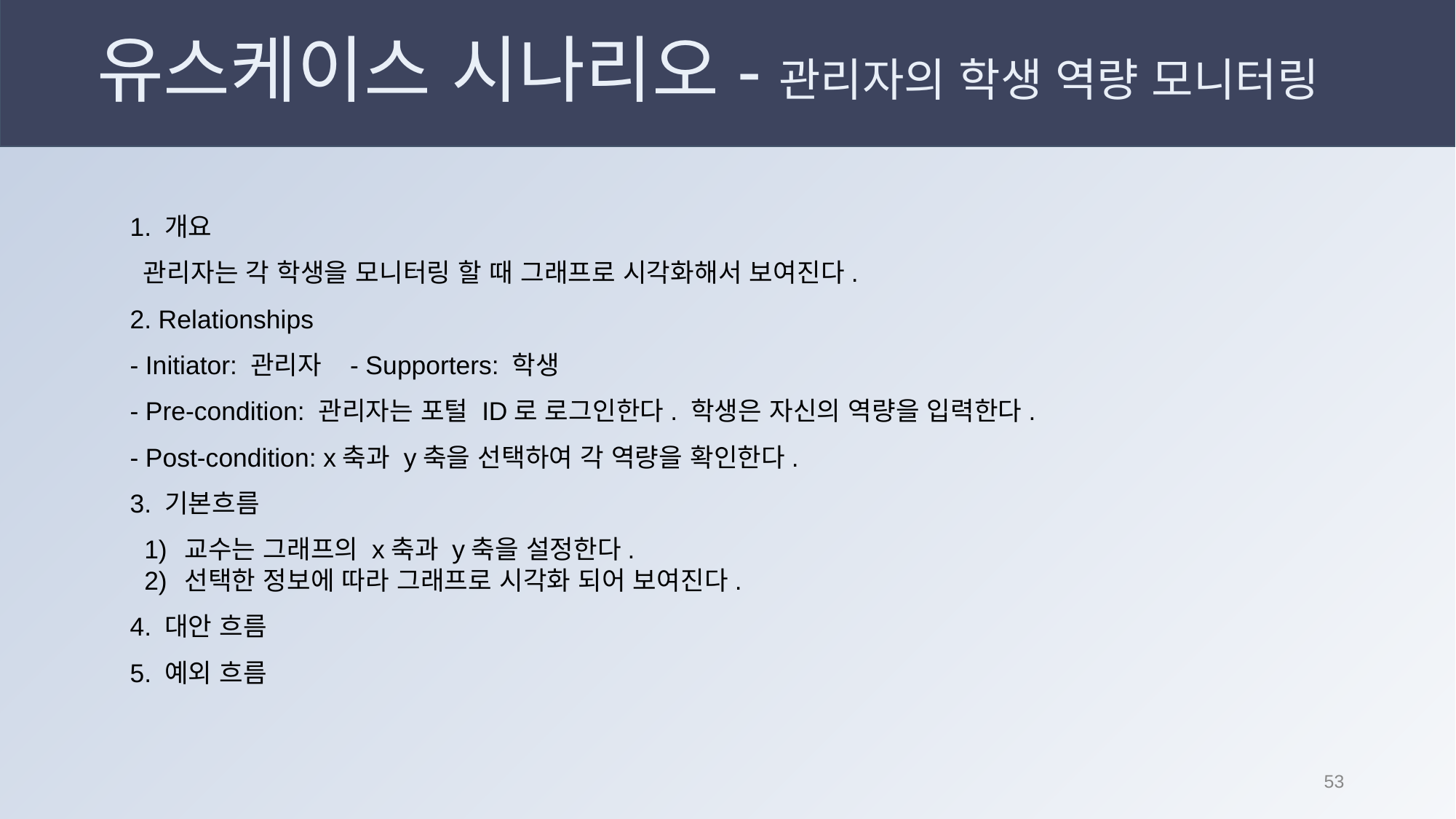

# 유스케이스 시나리오-관리자의 학생 역량 모니터링

1. 개요
 관리자는 각 학생을 모니터링 할 때 그래프로 시각화해서 보여진다.
2. Relationships
- Initiator: 관리자   - Supporters: 학생
- Pre-condition: 관리자는 포털 ID로 로그인한다. 학생은 자신의 역량을 입력한다.
- Post-condition: x축과 y축을 선택하여 각 역량을 확인한다.
3. 기본흐름
교수는 그래프의 x축과 y축을 설정한다.
선택한 정보에 따라 그래프로 시각화 되어 보여진다.
4. 대안 흐름
5. 예외 흐름
53